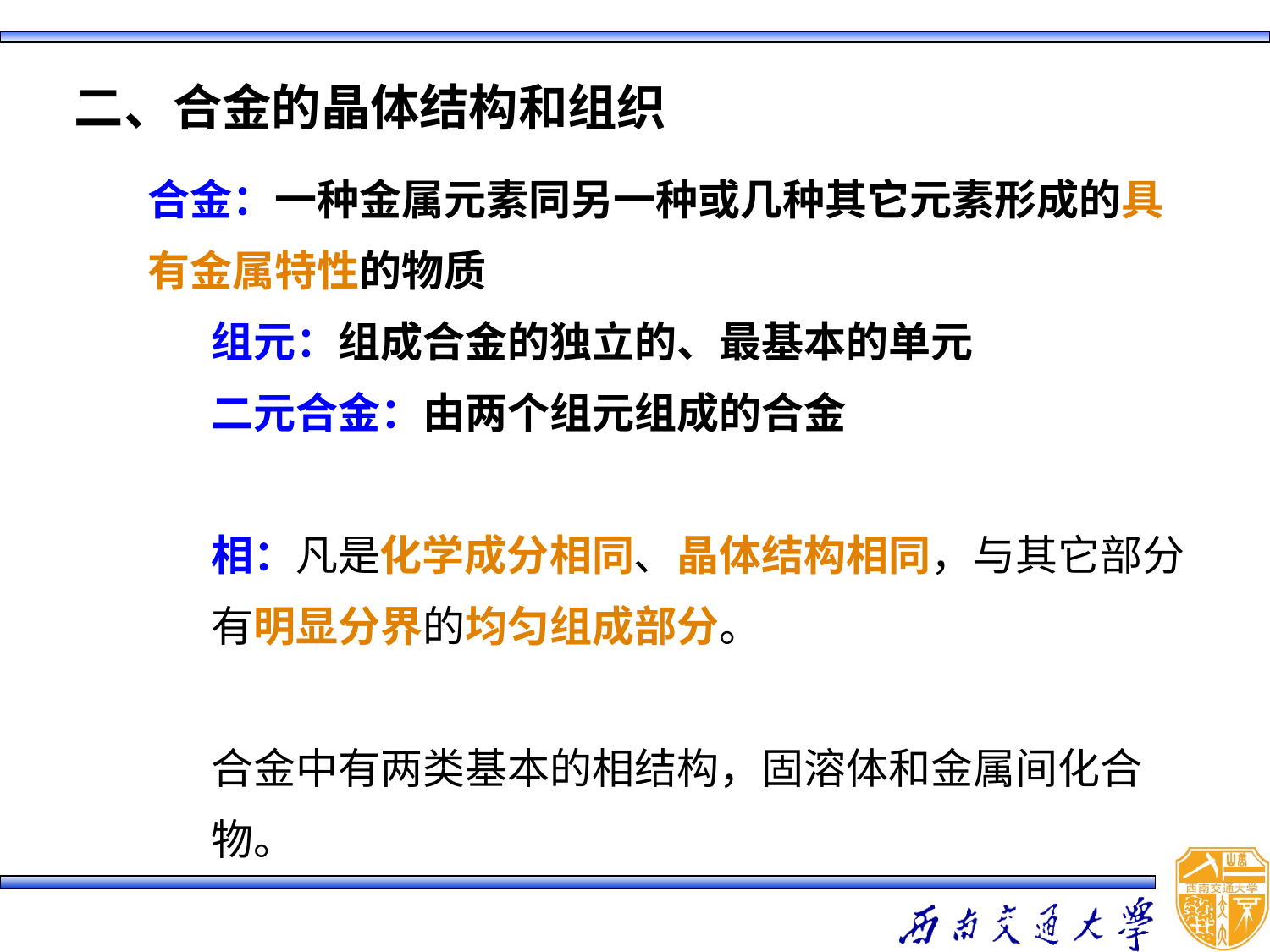

二、合金的晶体结构和组织
合金：一种金属元素同另一种或几种其它元素形成的具有金属特性的物质
组元：组成合金的独立的、最基本的单元
二元合金：由两个组元组成的合金

相：凡是化学成分相同、晶体结构相同，与其它部分有明显分界的均匀组成部分。

合金中有两类基本的相结构，固溶体和金属间化合物。